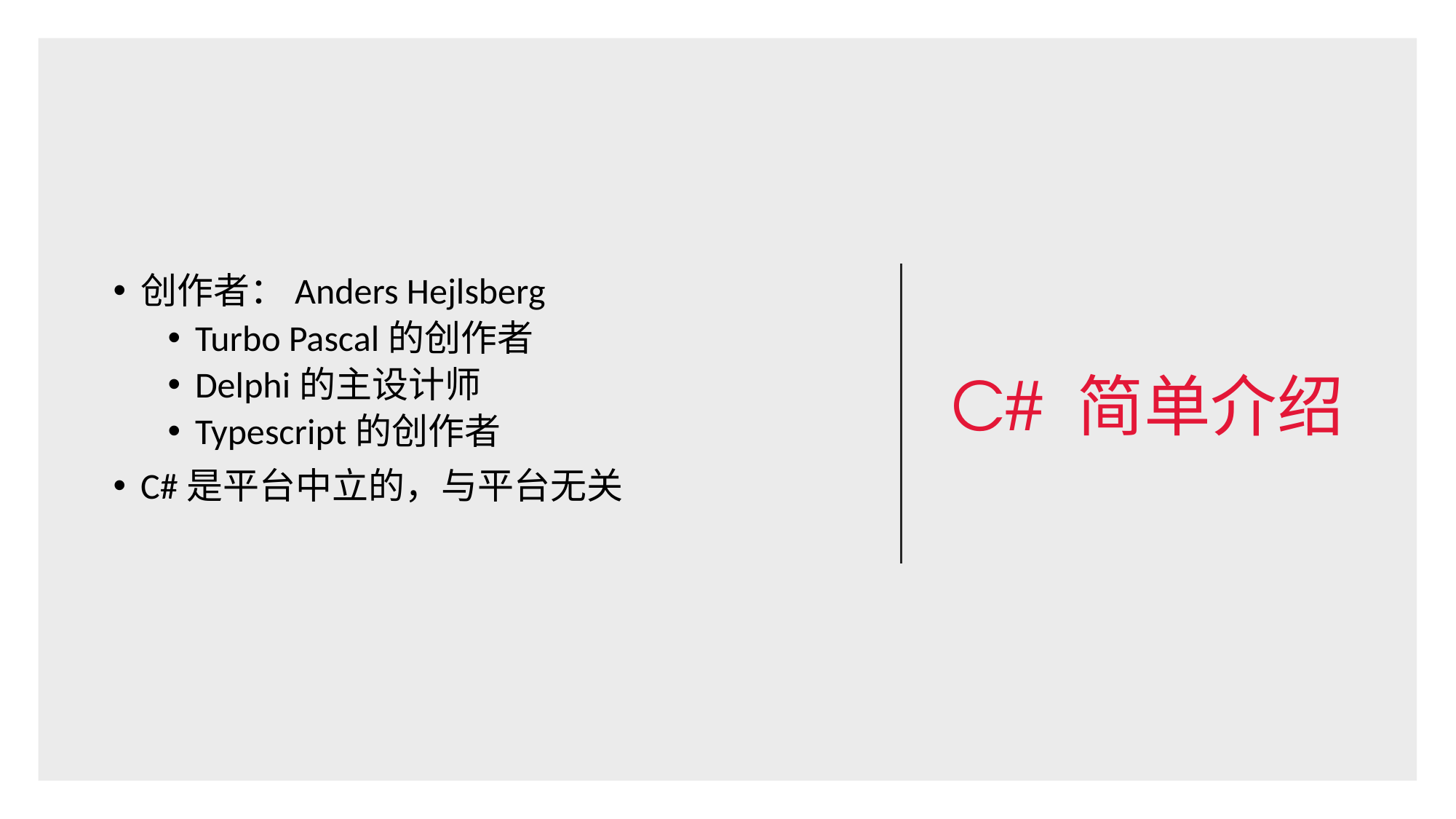

# C# 简单介绍
创作者：Anders Hejlsberg
Turbo Pascal的创作者
Delphi的主设计师
Typescript的创作者
C#是平台中立的，与平台无关